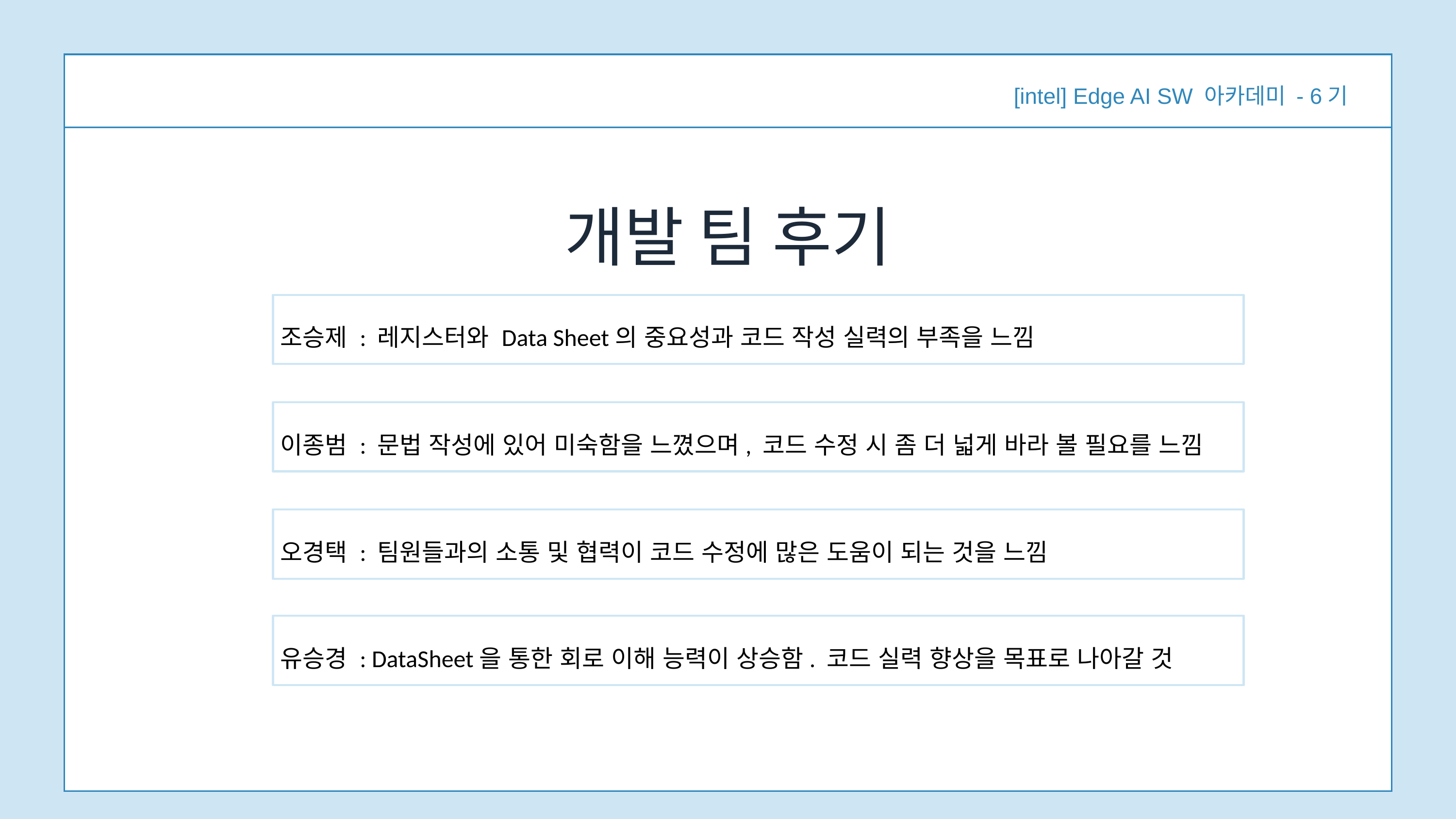

[intel] Edge AI SW 아카데미 - 6기

개발 팀 후기
조승제 : 레지스터와 Data Sheet의 중요성과 코드 작성 실력의 부족을 느낌
이종범 : 문법 작성에 있어 미숙함을 느꼈으며, 코드 수정 시 좀 더 넓게 바라 볼 필요를 느낌
오경택 : 팀원들과의 소통 및 협력이 코드 수정에 많은 도움이 되는 것을 느낌
유승경 : DataSheet을 통한 회로 이해 능력이 상승함. 코드 실력 향상을 목표로 나아갈 것